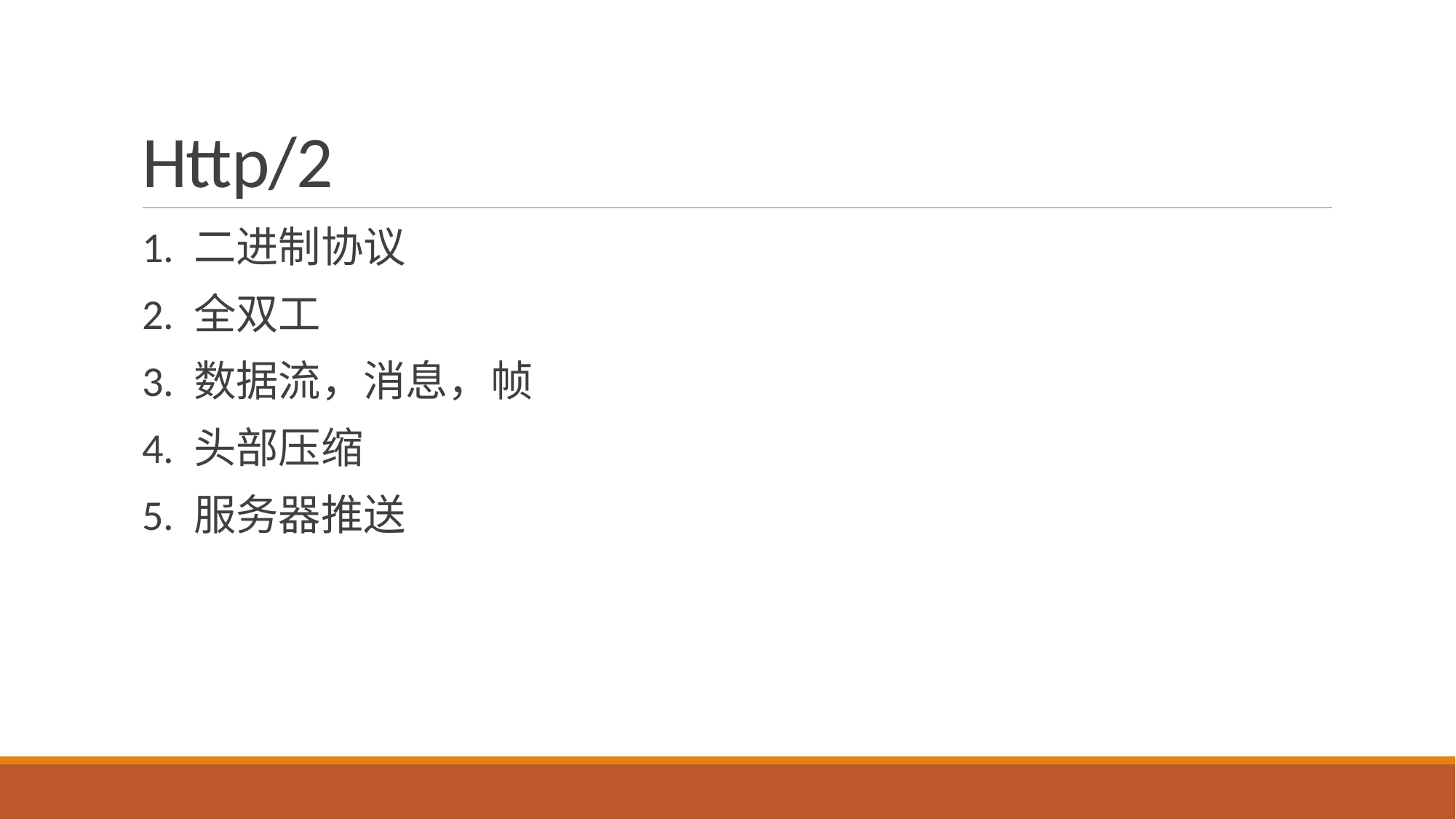

# Http/2

1. 二进制协议
2. 全双工
3. 数据流，消息，帧
4. 头部压缩
5. 服务器推送